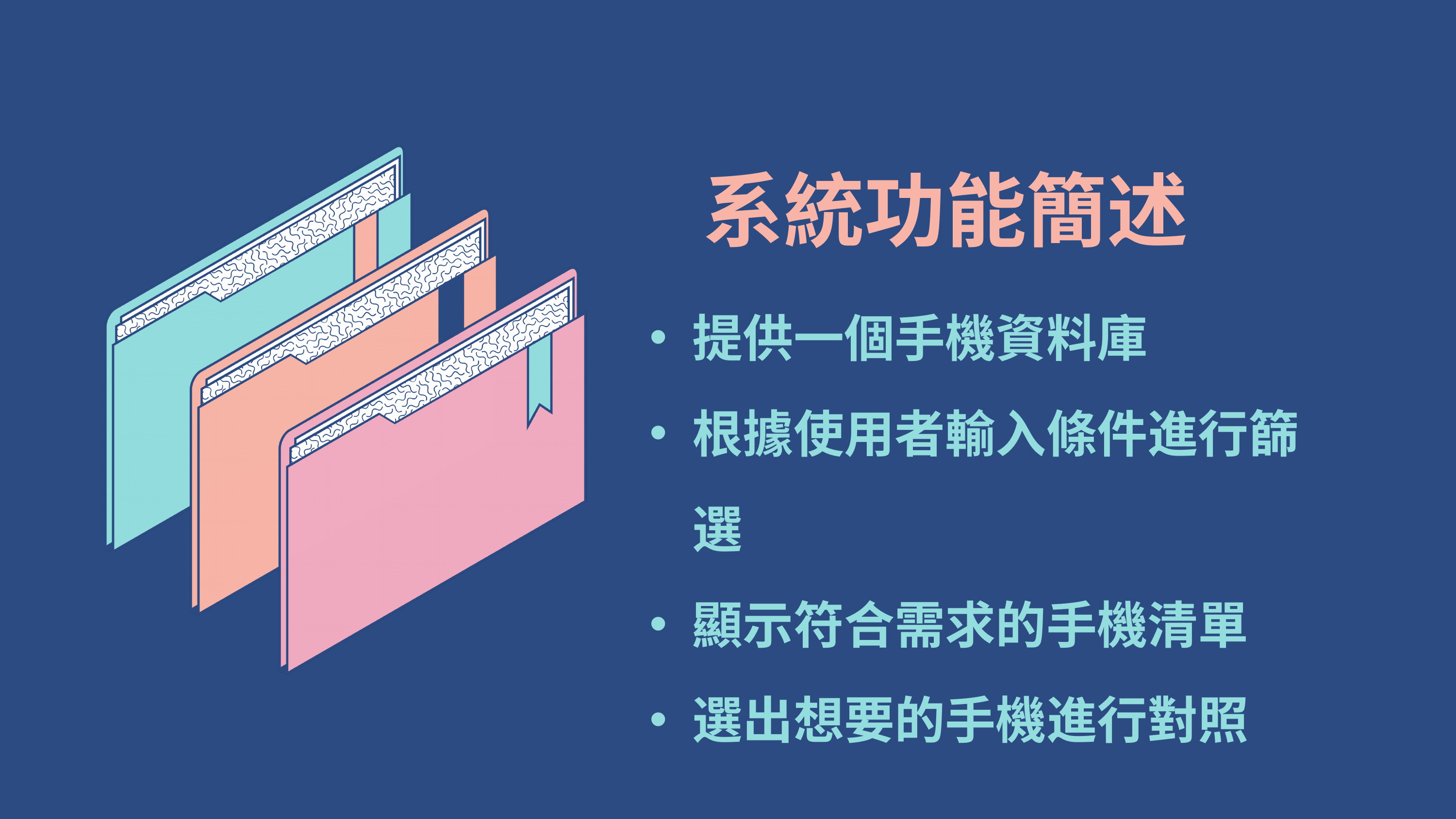

系統功能簡述
提供一個手機資料庫
根據使用者輸入條件進行篩選
顯示符合需求的手機清單
選出想要的手機進行對照